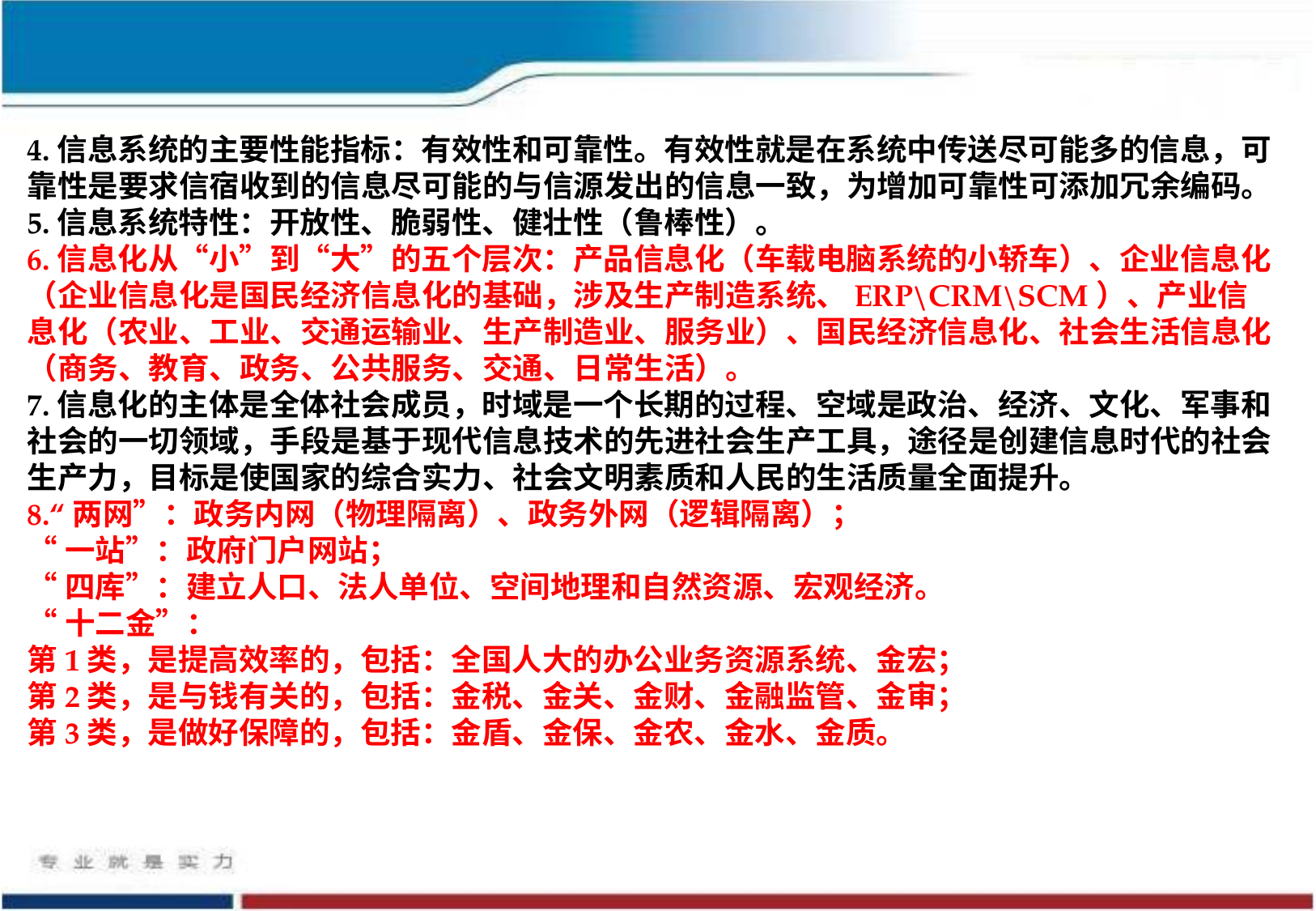

4.信息系统的主要性能指标：有效性和可靠性。有效性就是在系统中传送尽可能多的信息，可靠性是要求信宿收到的信息尽可能的与信源发出的信息一致，为增加可靠性可添加冗余编码。
5.信息系统特性：开放性、脆弱性、健壮性（鲁棒性）。
6.信息化从“小”到“大”的五个层次：产品信息化（车载电脑系统的小轿车）、企业信息化（企业信息化是国民经济信息化的基础，涉及生产制造系统、ERP\CRM\SCM）、产业信息化（农业、工业、交通运输业、生产制造业、服务业）、国民经济信息化、社会生活信息化（商务、教育、政务、公共服务、交通、日常生活）。
7.信息化的主体是全体社会成员，时域是一个长期的过程、空域是政治、经济、文化、军事和社会的一切领域，手段是基于现代信息技术的先进社会生产工具，途径是创建信息时代的社会生产力，目标是使国家的综合实力、社会文明素质和人民的生活质量全面提升。
8.“两网”：政务内网（物理隔离）、政务外网（逻辑隔离）；
“一站”：政府门户网站；
“四库”：建立人口、法人单位、空间地理和自然资源、宏观经济。
“十二金”：
第1类，是提高效率的，包括：全国人大的办公业务资源系统、金宏；
第2类，是与钱有关的，包括：金税、金关、金财、金融监管、金审；
第3类，是做好保障的，包括：金盾、金保、金农、金水、金质。